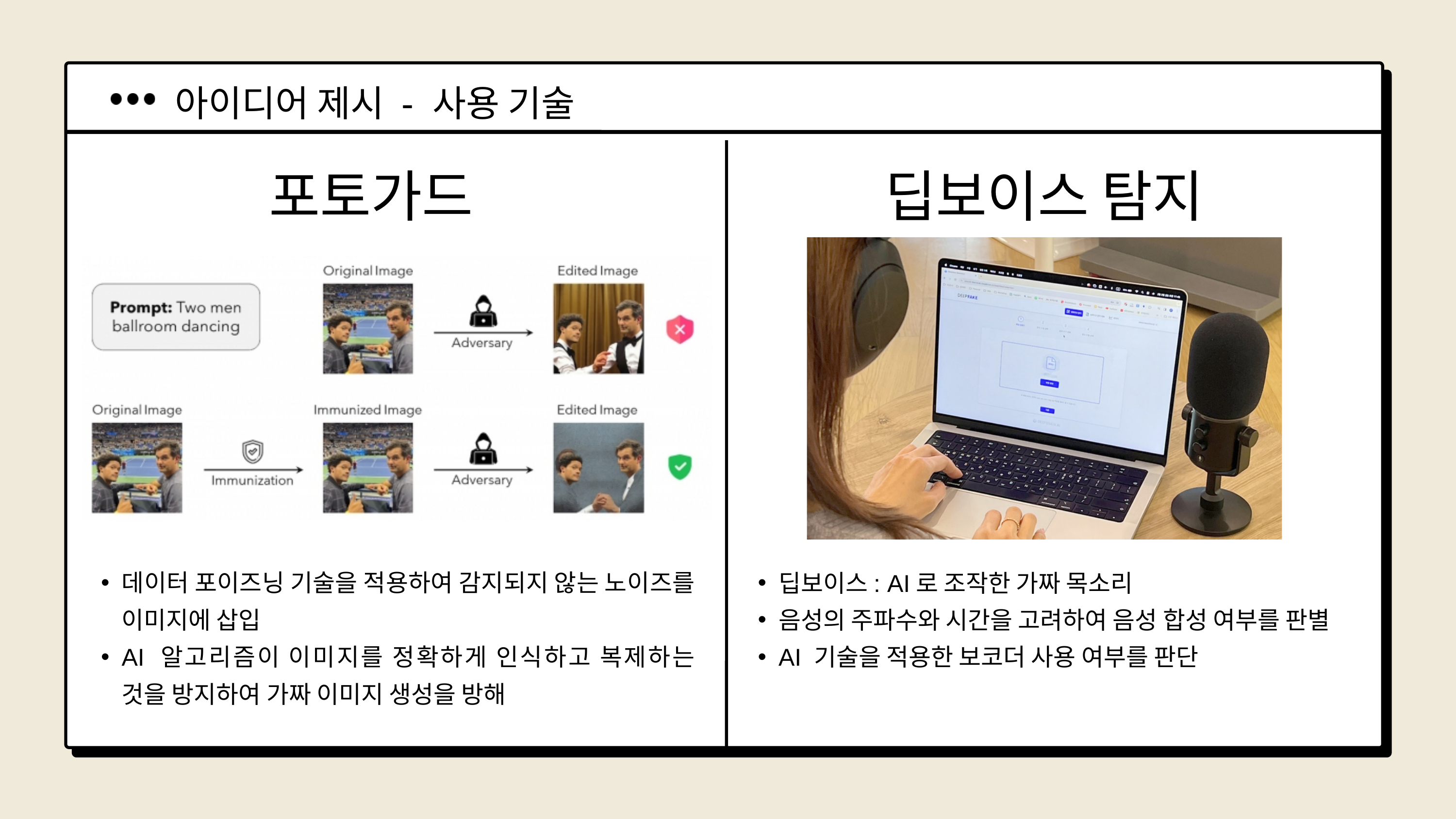

아이디어 제시 - 사용 기술

포토가드
딥보이스 탐지

데이터 포이즈닝 기술을 적용하여 감지되지 않는 노이즈를 이미지에 삽입
AI 알고리즘이 이미지를 정확하게 인식하고 복제하는 것을 방지하여 가짜 이미지 생성을 방해
딥보이스: AI로 조작한 가짜 목소리
음성의 주파수와 시간을 고려하여 음성 합성 여부를 판별
AI 기술을 적용한 보코더 사용 여부를 판단